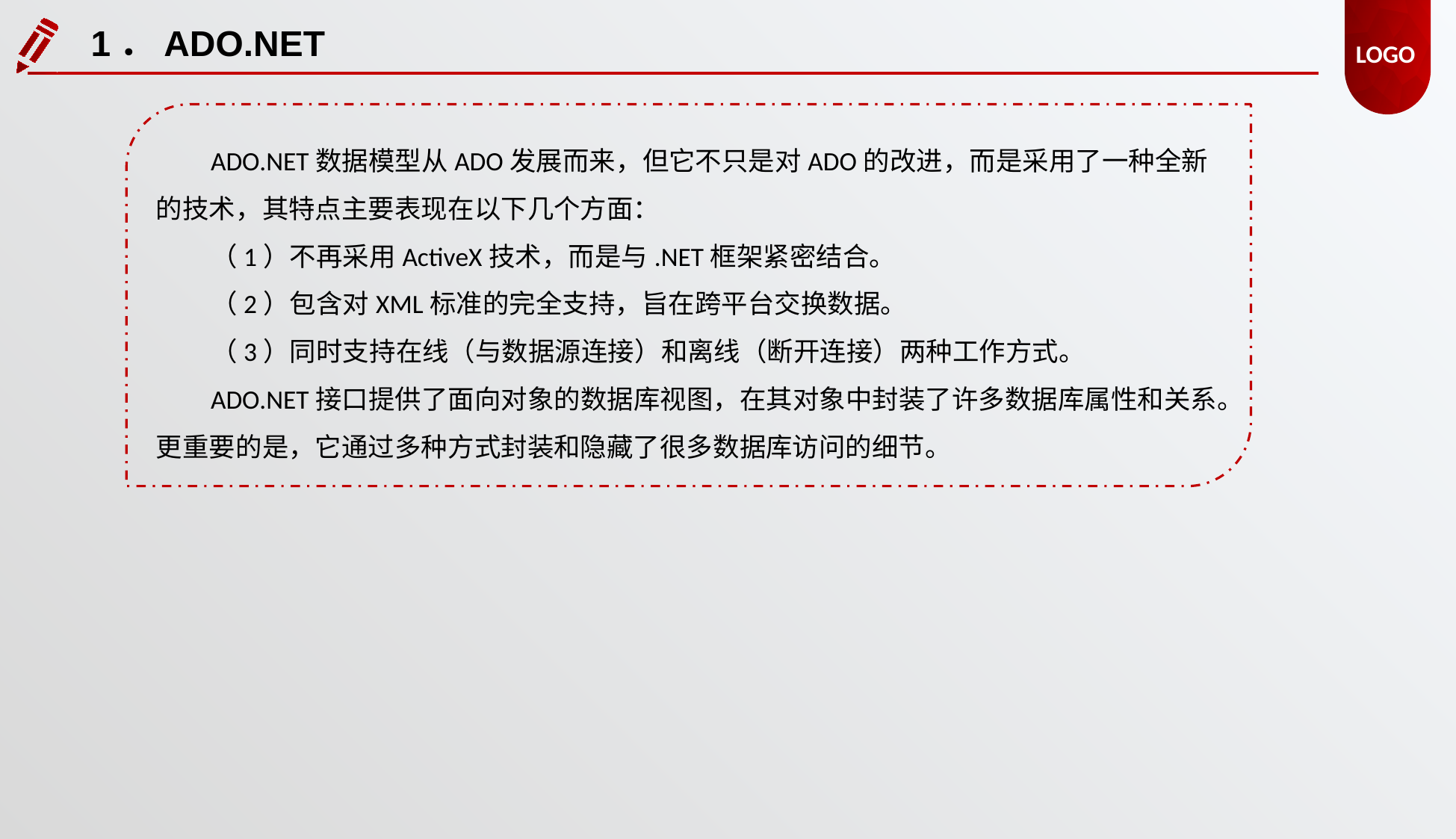

1．ADO.NET
ADO.NET数据模型从ADO发展而来，但它不只是对ADO的改进，而是采用了一种全新的技术，其特点主要表现在以下几个方面：
（1）不再采用ActiveX技术，而是与.NET框架紧密结合。
（2）包含对XML标准的完全支持，旨在跨平台交换数据。
（3）同时支持在线（与数据源连接）和离线（断开连接）两种工作方式。
ADO.NET接口提供了面向对象的数据库视图，在其对象中封装了许多数据库属性和关系。更重要的是，它通过多种方式封装和隐藏了很多数据库访问的细节。